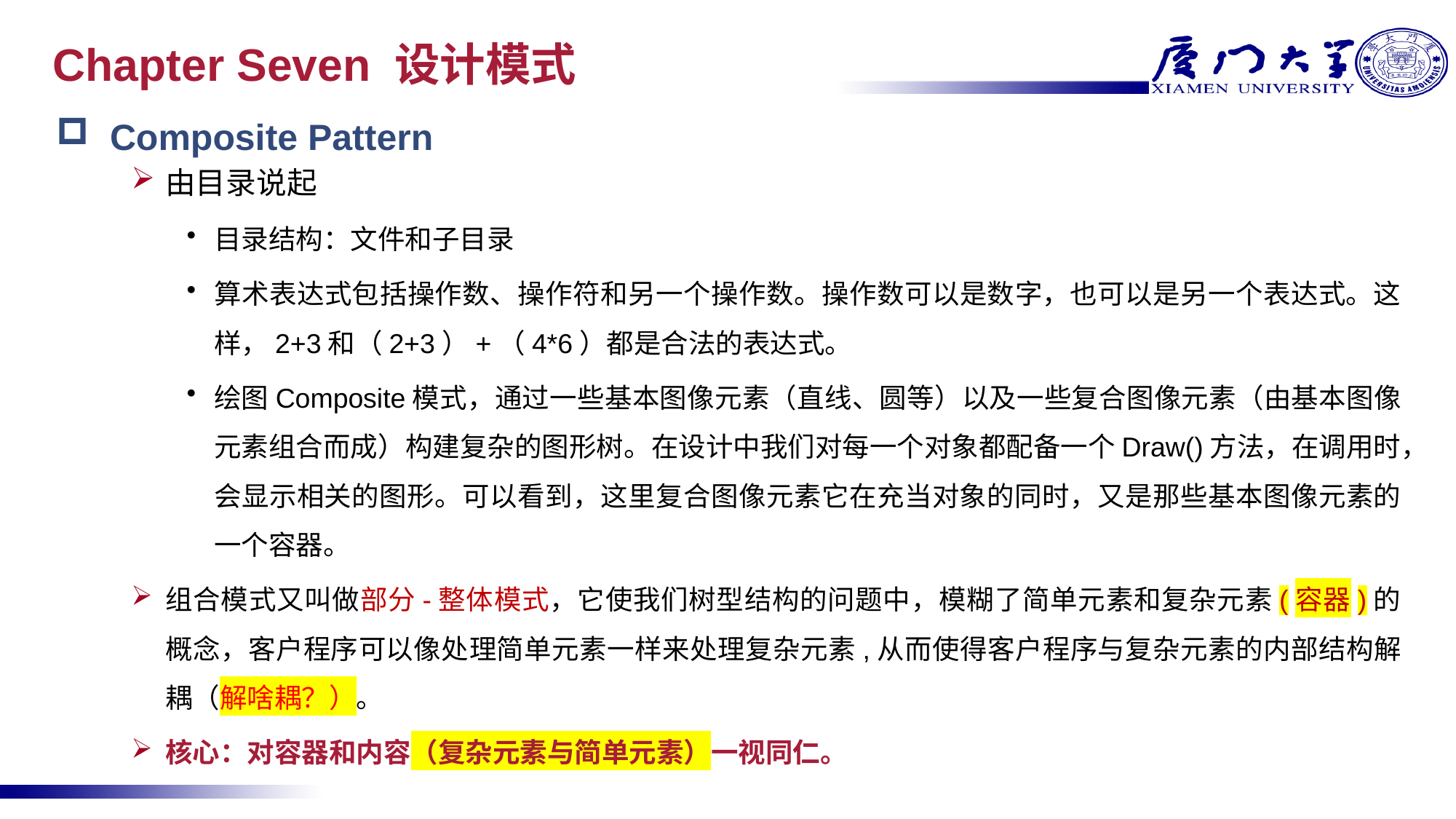

# Chapter Seven 设计模式
Composite Pattern
由目录说起
目录结构：文件和子目录
算术表达式包括操作数、操作符和另一个操作数。操作数可以是数字，也可以是另一个表达式。这样，2+3和（2+3）+（4*6）都是合法的表达式。
绘图Composite模式，通过一些基本图像元素（直线、圆等）以及一些复合图像元素（由基本图像元素组合而成）构建复杂的图形树。在设计中我们对每一个对象都配备一个Draw()方法，在调用时，会显示相关的图形。可以看到，这里复合图像元素它在充当对象的同时，又是那些基本图像元素的一个容器。
组合模式又叫做部分-整体模式，它使我们树型结构的问题中，模糊了简单元素和复杂元素(容器)的概念，客户程序可以像处理简单元素一样来处理复杂元素,从而使得客户程序与复杂元素的内部结构解耦（解啥耦？）。
核心：对容器和内容（复杂元素与简单元素）一视同仁。